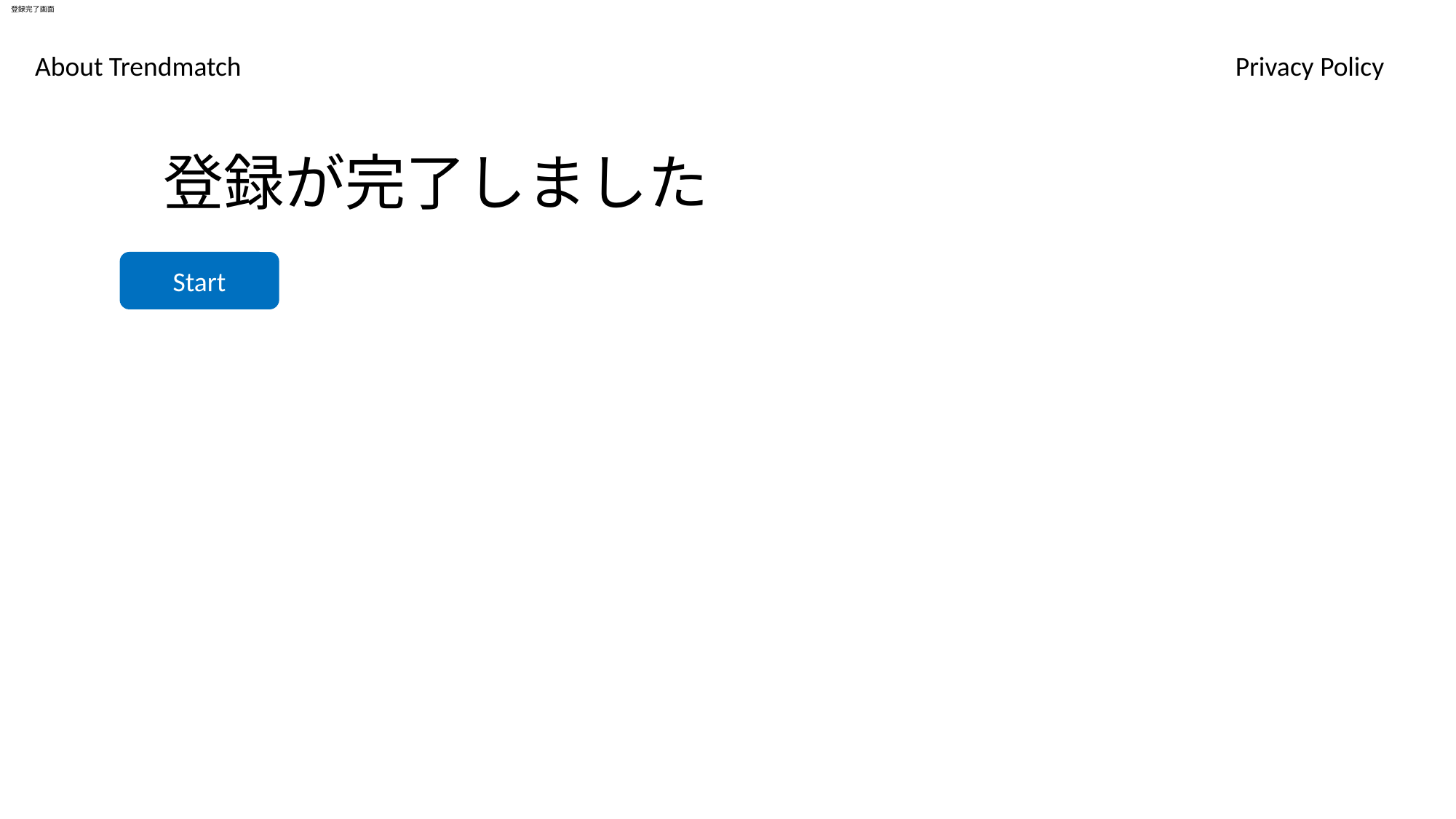

# 登録完了画面
About Trendmatch
Privacy Policy
登録が完了しました
Start